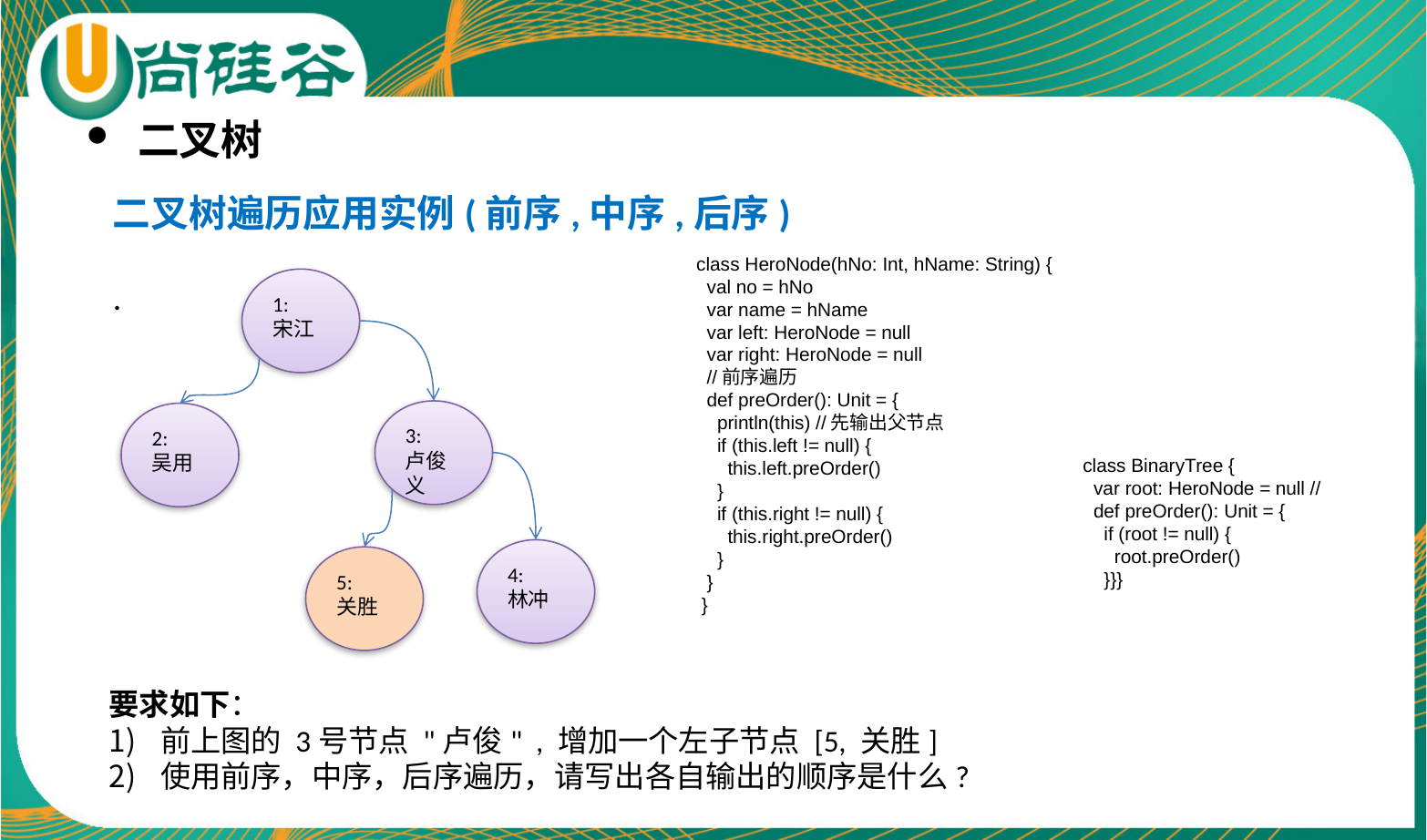

二叉树
二叉树遍历应用实例(前序,中序,后序)

.

class HeroNode(hNo: Int, hName: String) {
  val no = hNo
  var name = hName
  var left: HeroNode = null
  var right: HeroNode = null
  //前序遍历
  def preOrder(): Unit = {
    println(this) //先输出父节点
    if (this.left != null) {
      this.left.preOrder()
    }
    if (this.right != null) {
      this.right.preOrder()
    }
  }
 }
1:
宋江
3:
卢俊义
2:
吴用
class BinaryTree {
  var root: HeroNode = null //
  def preOrder(): Unit = {
    if (root != null) {
      root.preOrder()
    }}}
4:
林冲
5:
关胜
要求如下：
前上图的 3号节点 "卢俊"  , 增加一个左子节点 [5, 关胜]
使用前序，中序，后序遍历，请写出各自输出的顺序是什么?